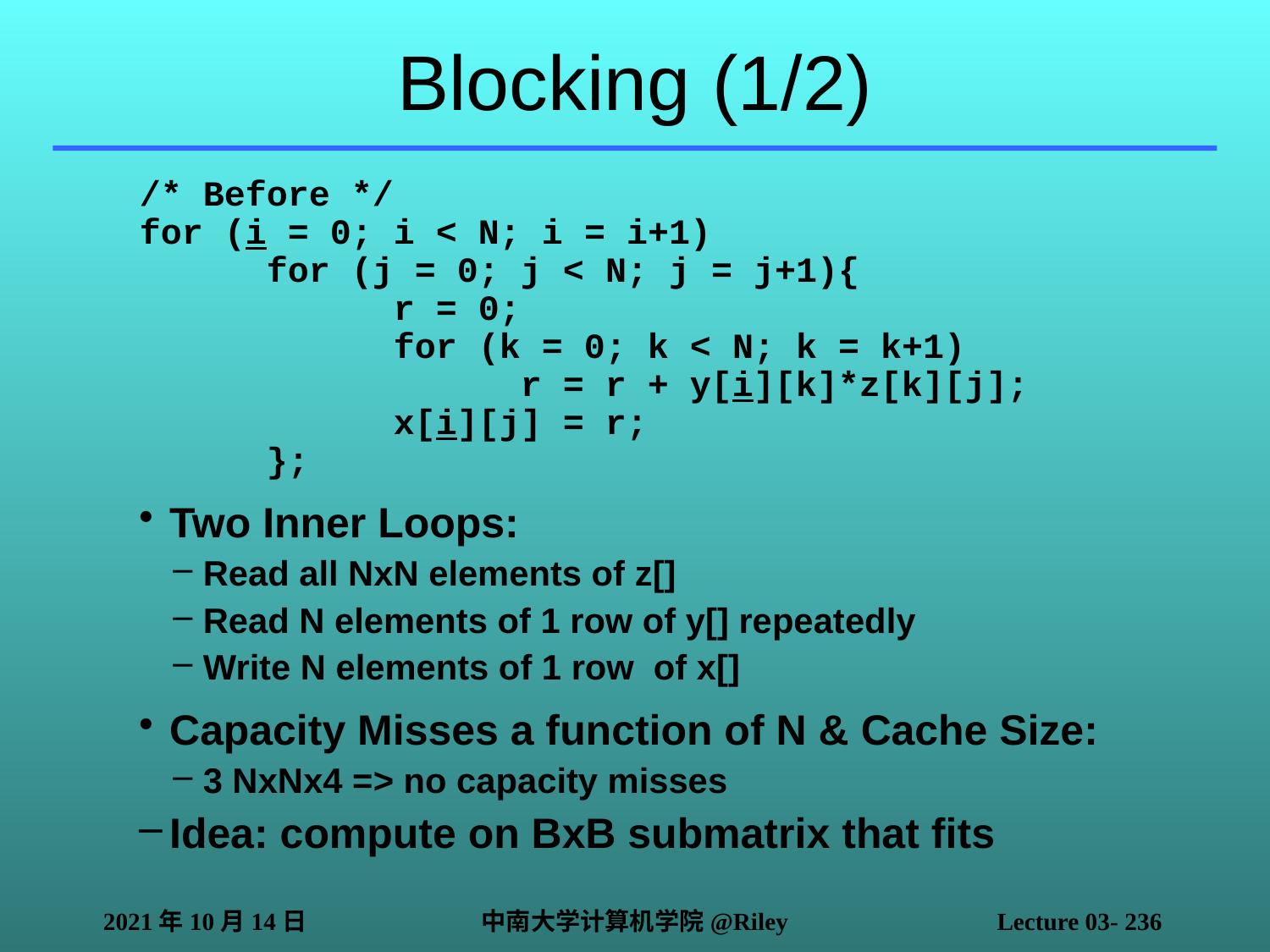

# Blocking (1/2)

/* Before */
for (i = 0; i < N; i = i+1)
	for (j = 0; j < N; j = j+1){
		r = 0;
		for (k = 0; k < N; k = k+1)
			r = r + y[i][k]*z[k][j];
		x[i][j] = r;
	};
Two Inner Loops:
Read all NxN elements of z[]
Read N elements of 1 row of y[] repeatedly
Write N elements of 1 row  of x[]
Capacity Misses a function of N & Cache Size:
3 NxNx4 => no capacity misses
Idea: compute on BxB submatrix that fits
2021年10月14日
中南大学计算机学院@Riley
Lecture 03- 236